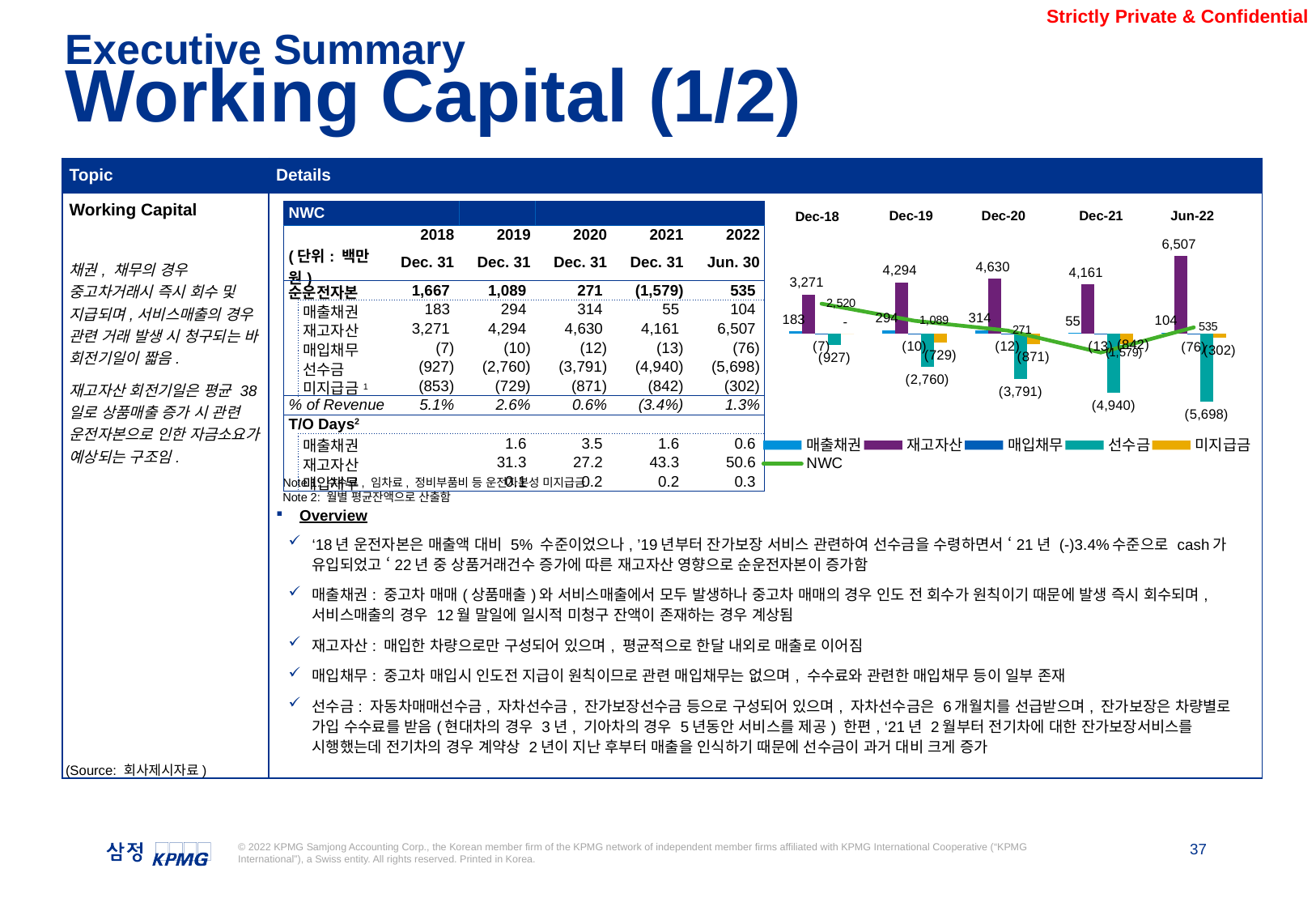

Executive Summary
Working Capital (1/2)
| Topic | Details |
| --- | --- |
| Working Capital 채권, 채무의 경우 중고차거래시 즉시 회수 및 지급되며,서비스매출의 경우 관련 거래 발생 시 청구되는 바 회전기일이 짧음. 재고자산 회전기일은 평균 38일로 상품매출 증가 시 관련 운전자본으로 인한 자금소요가 예상되는 구조임. | Overview ‘18년 운전자본은 매출액 대비 5% 수준이었으나, ’19년부터 잔가보장 서비스 관련하여 선수금을 수령하면서 ‘21년 (-)3.4%수준으로 cash가 유입되었고 ‘22년 중 상품거래건수 증가에 따른 재고자산 영향으로 순운전자본이 증가함 매출채권: 중고차 매매(상품매출)와 서비스매출에서 모두 발생하나 중고차 매매의 경우 인도 전 회수가 원칙이기 때문에 발생 즉시 회수되며, 서비스매출의 경우 12월 말일에 일시적 미청구 잔액이 존재하는 경우 계상됨 재고자산: 매입한 차량으로만 구성되어 있으며, 평균적으로 한달 내외로 매출로 이어짐 매입채무: 중고차 매입시 인도전 지급이 원칙이므로 관련 매입채무는 없으며, 수수료와 관련한 매입채무 등이 일부 존재 선수금: 자동차매매선수금, 자차선수금, 잔가보장선수금 등으로 구성되어 있으며, 자차선수금은 6개월치를 선급받으며, 잔가보장은 차량별로 가입 수수료를 받음(현대차의 경우 3년, 기아차의 경우 5년동안 서비스를 제공) 한편, ‘21년 2월부터 전기차에 대한 잔가보장서비스를 시행했는데 전기차의 경우 계약상 2년이 지난 후부터 매출을 인식하기 때문에 선수금이 과거 대비 크게 증가 |
| NWC |  |  |  |  |  |  |
| --- | --- | --- | --- | --- | --- | --- |
|  |  | 2018 | 2019 | 2020 | 2021 | 2022 |
| (단위: 백만원) |  | Dec. 31 | Dec. 31 | Dec. 31 | Dec. 31 | Jun. 30 |
| 순운전자본 |  | 1,667 | 1,089 | 271 | (1,579) | 535 |
|  | 매출채권 | 183 | 294 | 314 | 55 | 104 |
|  | 재고자산 | 3,271 | 4,294 | 4,630 | 4,161 | 6,507 |
|  | 매입채무 | (7) | (10) | (12) | (13) | (76) |
|  | 선수금 | (927) | (2,760) | (3,791) | (4,940) | (5,698) |
|  | 미지급금1 | (853) | (729) | (871) | (842) | (302) |
| % of Revenue |  | 5.1% | 2.6% | 0.6% | (3.4%) | 1.3% |
| T/O Days2 |  |  |  |  |  |  |
|  | 매출채권 |  | 1.6 | 3.5 | 1.6 | 0.6 |
|  | 재고자산 |  | 31.3 | 27.2 | 43.3 | 50.6 |
|  | 매입채무 |  | 0.1 | 0.2 | 0.2 | 0.3 |
Dec-20
Dec-21
Jun-22
Dec-19
Dec-18

### Chart

| Category | 매출채권 | 재고자산 | 매입채무 | 선수금 | 미지급금 | NWC |
|---|---|---|---|---|---|---|
| 43452 | 183263528.0 | 3270756272.0 | -7402000.0 | -926915544.0 | 0.0 | 2519702256.0 |
| 43817 | 293891364.0 | 4293649650.0 | -10110100.0 | -2760239345.0 | -728585607.0 | 1088605962.0 |
| 44183 | 313631200.0 | 4630273780.0 | -11689700.0 | -3790749951.0 | -870629641.0 | 270835688.0 |
| 44548 | 54716400.0 | 4161410394.0 | -13028920.0 | -4940121087.0 | -842276081.0 | -1579299294.0 |
| 44730 | 104398313.0 | 6506939021.0 | -75803470.0 | -5698331364.0 | -301814700.0 | 535387800.0 |
Note 1: 수수료, 임차료, 정비부품비 등 운전자본성 미지급금
Note 2: 월별 평균잔액으로 산출함
(Source: 회사제시자료)